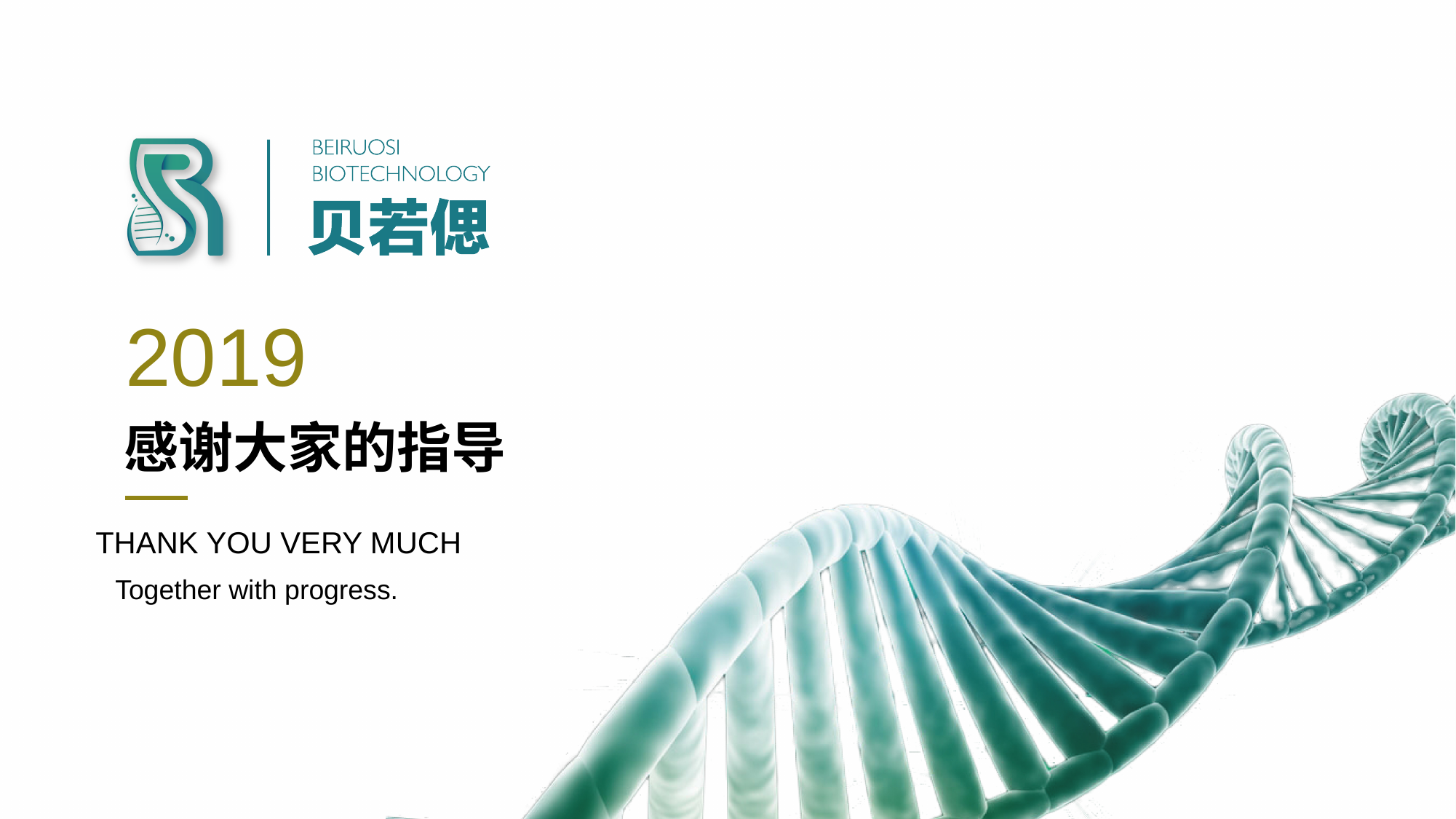

2019
感谢大家的指导
THANK YOU VERY MUCH
Together with progress.